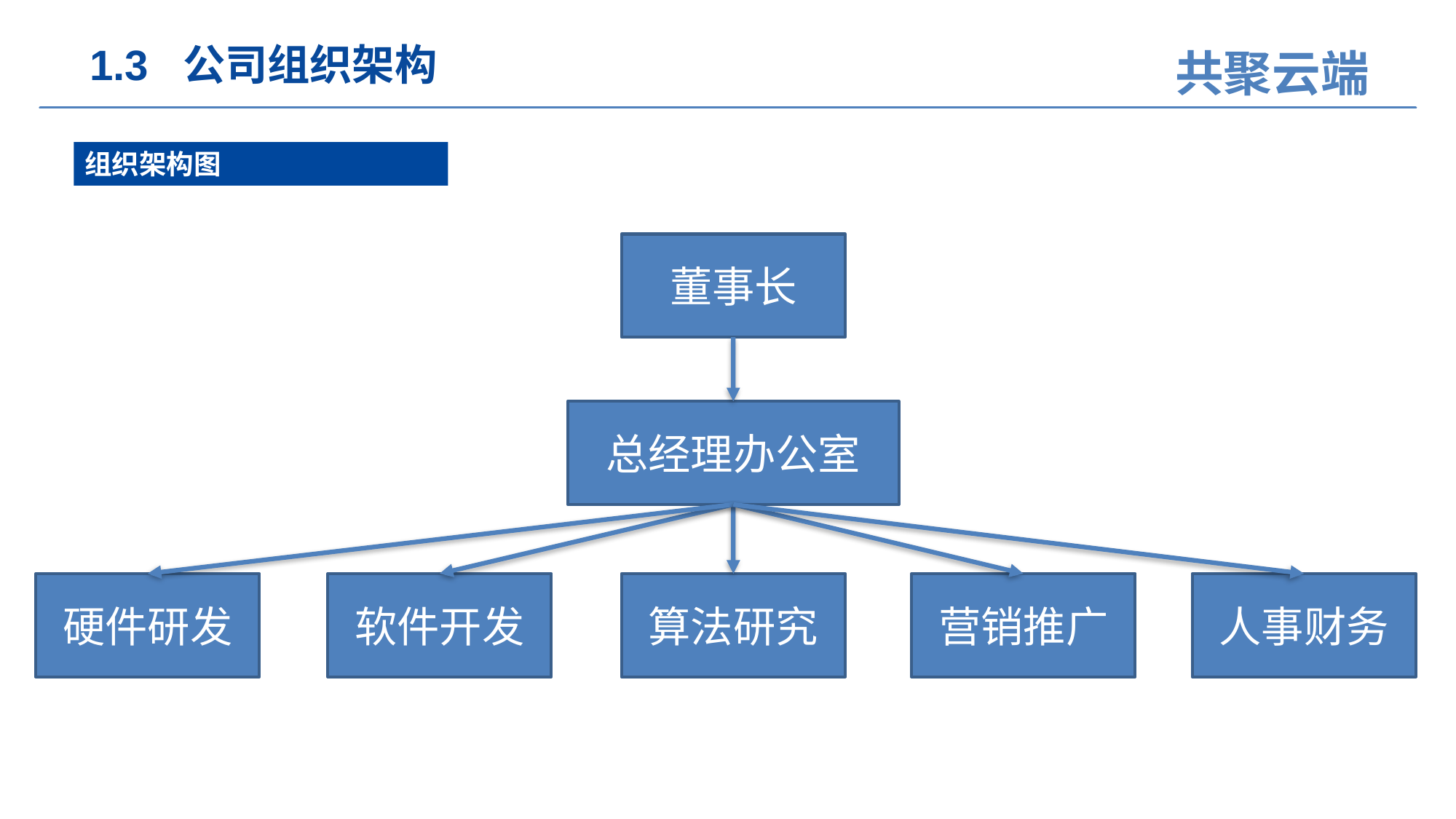

1.3  公司组织架构
组织架构图
董事长
总经理办公室
硬件研发
软件开发
算法研究
营销推广
人事财务